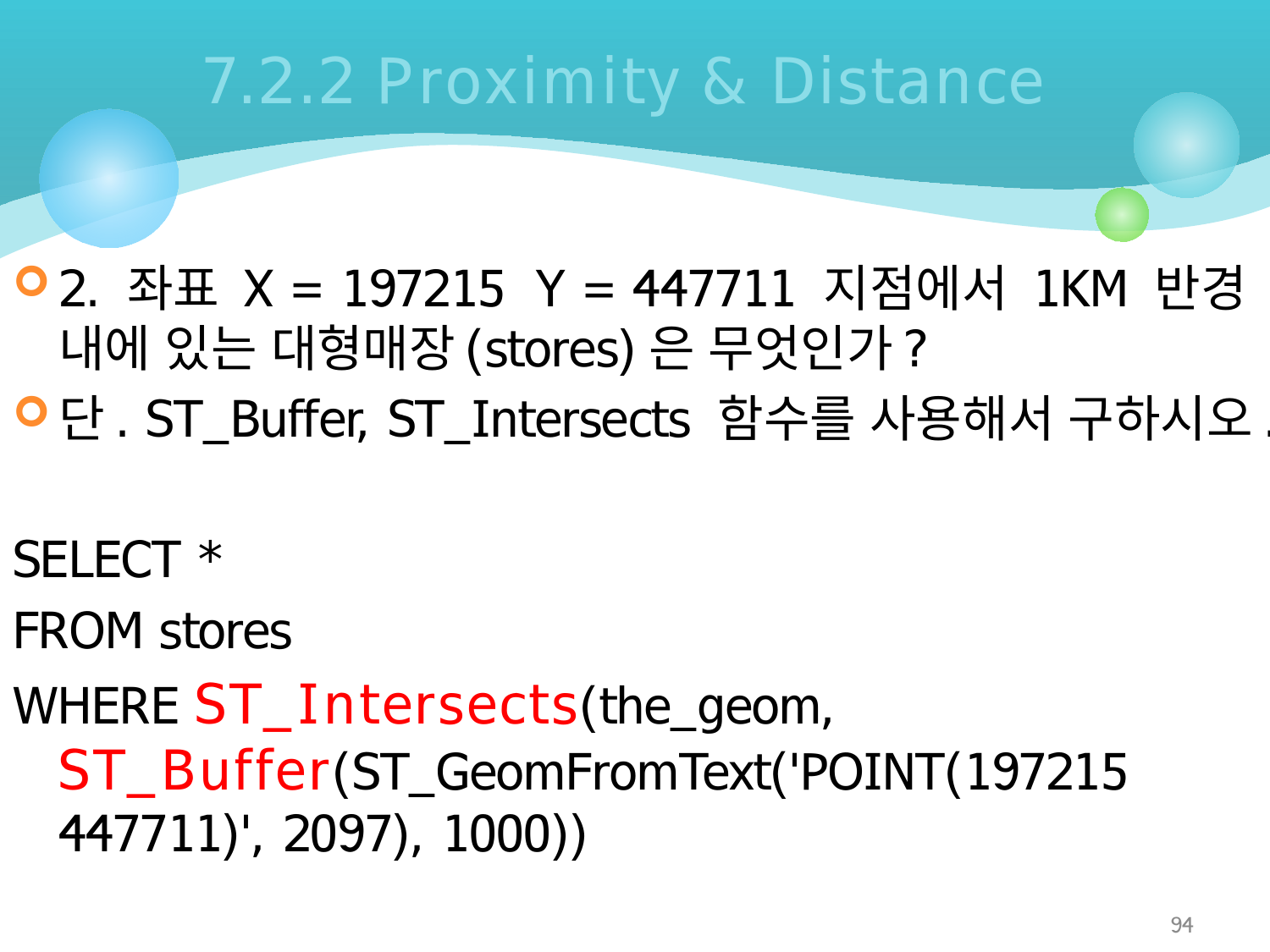

# 7.2.2 Proximity & Distance
2. 좌표 X = 197215  Y = 447711 지점에서 1KM 반경 내에 있는 대형매장(stores)은 무엇인가?
단. ST_Buffer, ST_Intersects 함수를 사용해서 구하시오.

SELECT *
FROM stores
WHERE ST_Intersects(the_geom, ST_Buffer(ST_GeomFromText('POINT(197215  447711)', 2097), 1000))
94